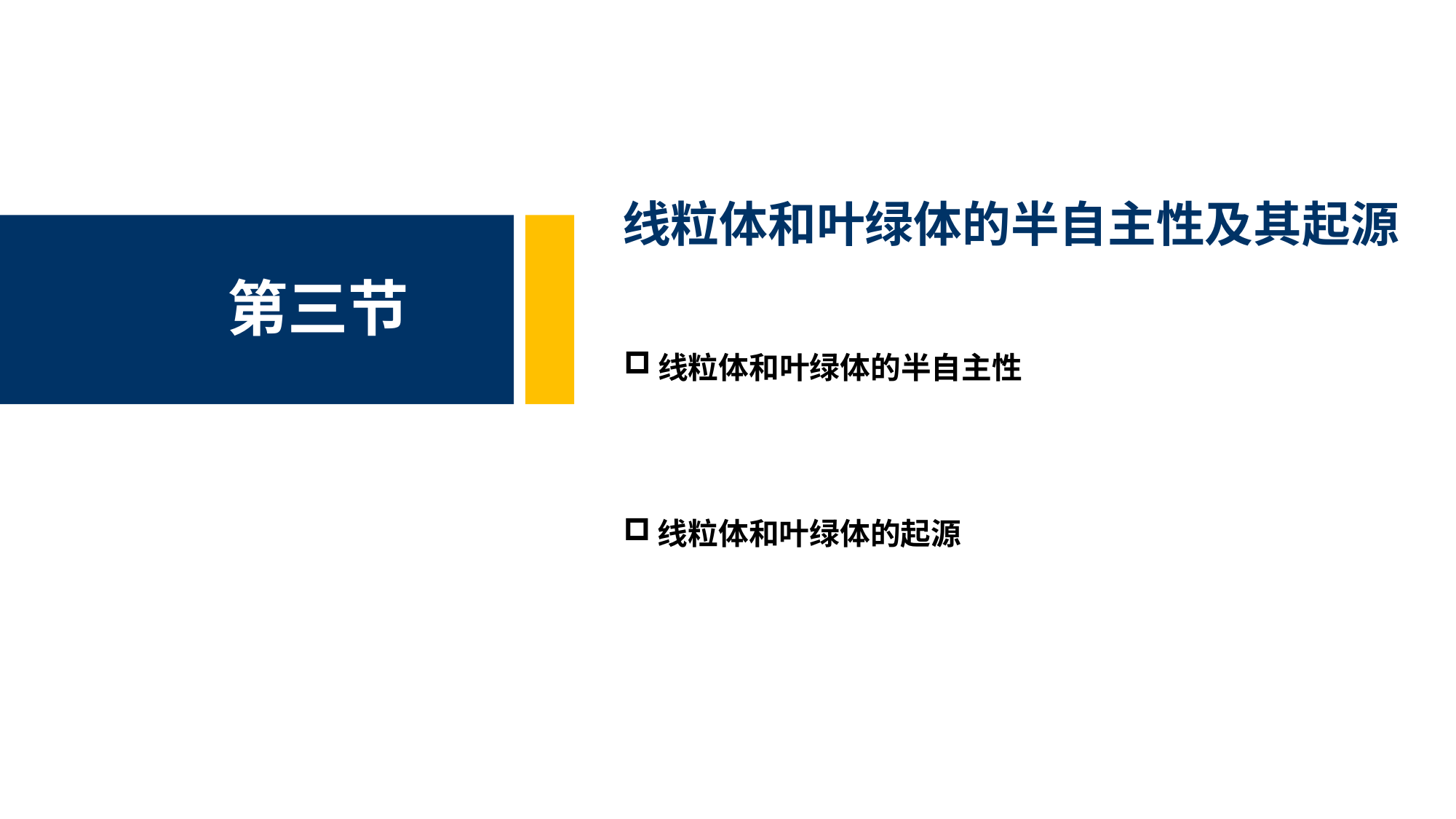

线粒体和叶绿体的半自主性及其起源

第三节
线粒体和叶绿体的半自主性
线粒体和叶绿体的起源